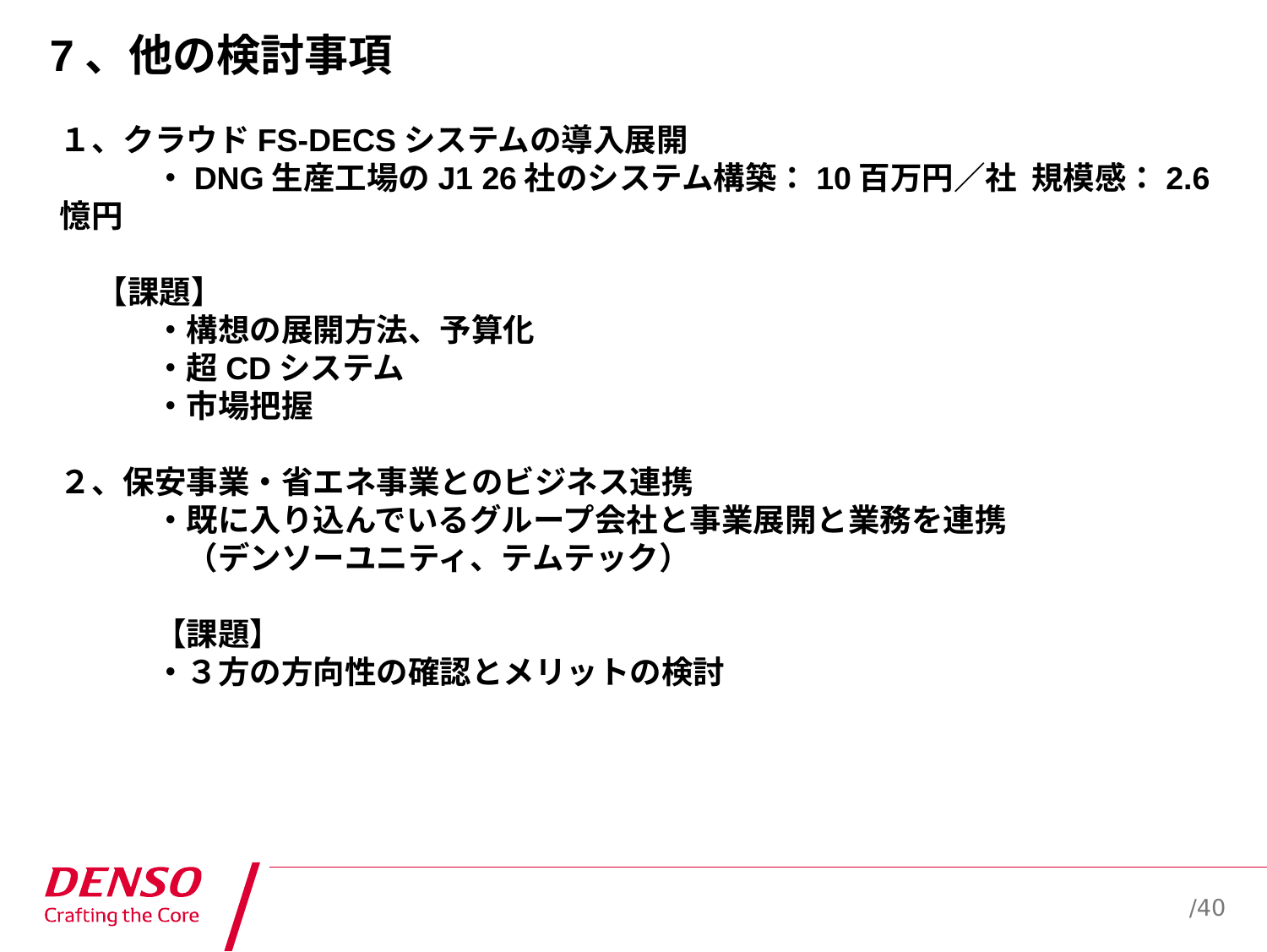

# 7、他の検討事項
１、クラウドFS-DECSシステムの導入展開
　　　・DNG生産工場のJ1 26社のシステム構築：10百万円／社  規模感：2.6憶円

    【課題】
　　　・構想の展開方法、予算化
　　　・超CDシステム
　　　・市場把握

２、保安事業・省エネ事業とのビジネス連携
　　　・既に入り込んでいるグループ会社と事業展開と業務を連携
　　　　（デンソーユニティ、テムテック）

　　　【課題】
　　　・３方の方向性の確認とメリットの検討